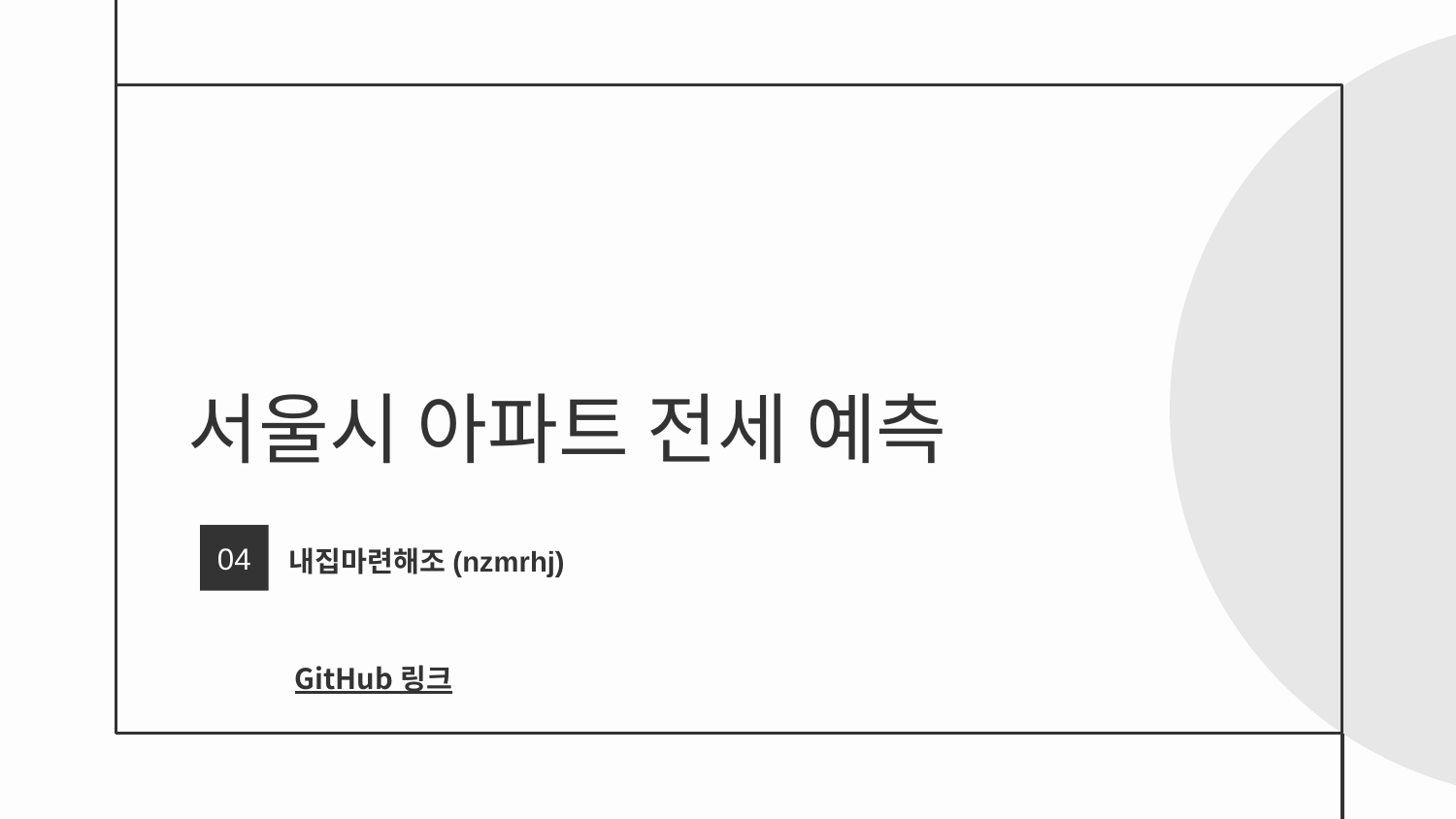

# 서울시 아파트 전세 예측
04
       내집마련해조(nzmrhj)
GitHub 링크